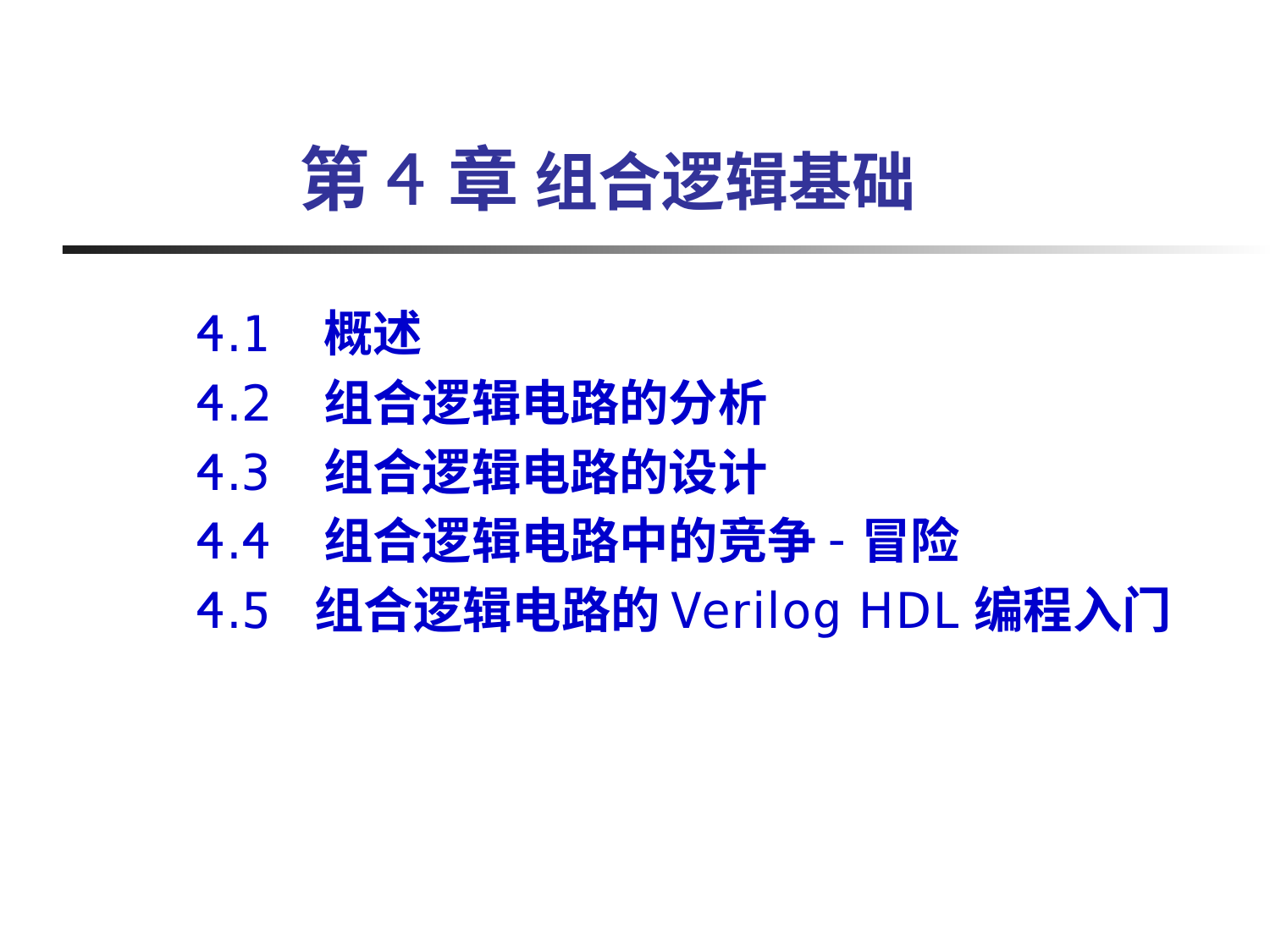

# 第4章 组合逻辑基础
4.1	概述
4.2	组合逻辑电路的分析
4.3	组合逻辑电路的设计
4.4	组合逻辑电路中的竞争-冒险
4.5  组合逻辑电路的Verilog HDL编程入门